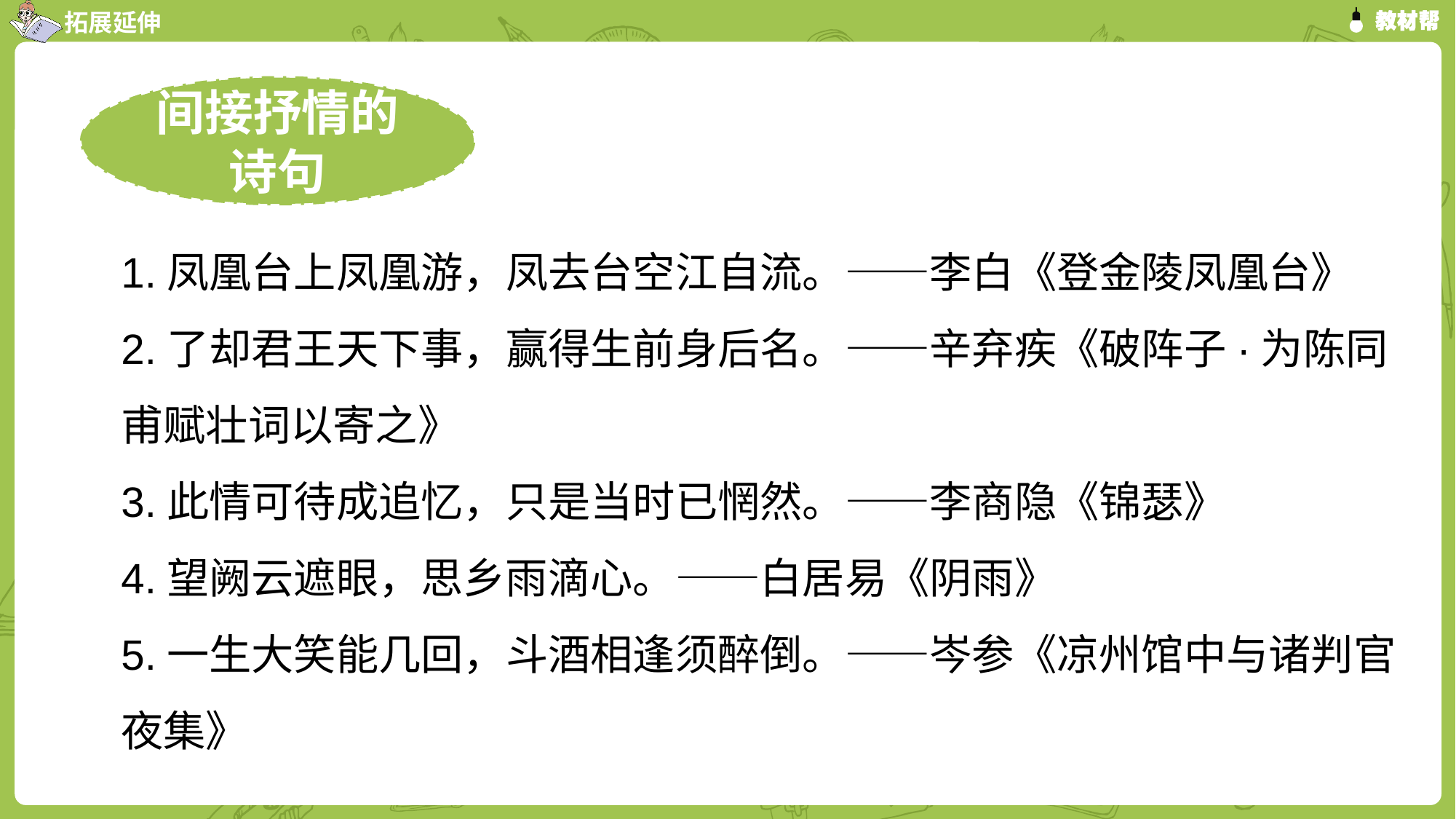

间接抒情的诗句
1.凤凰台上凤凰游，凤去台空江自流。——李白《登金陵凤凰台》
2.了却君王天下事，赢得生前身后名。——辛弃疾《破阵子·为陈同甫赋壮词以寄之》
3.此情可待成追忆，只是当时已惘然。——李商隐《锦瑟》
4.望阙云遮眼，思乡雨滴心。——白居易《阴雨》
5.一生大笑能几回，斗酒相逢须醉倒。——岑参《凉州馆中与诸判官夜集》